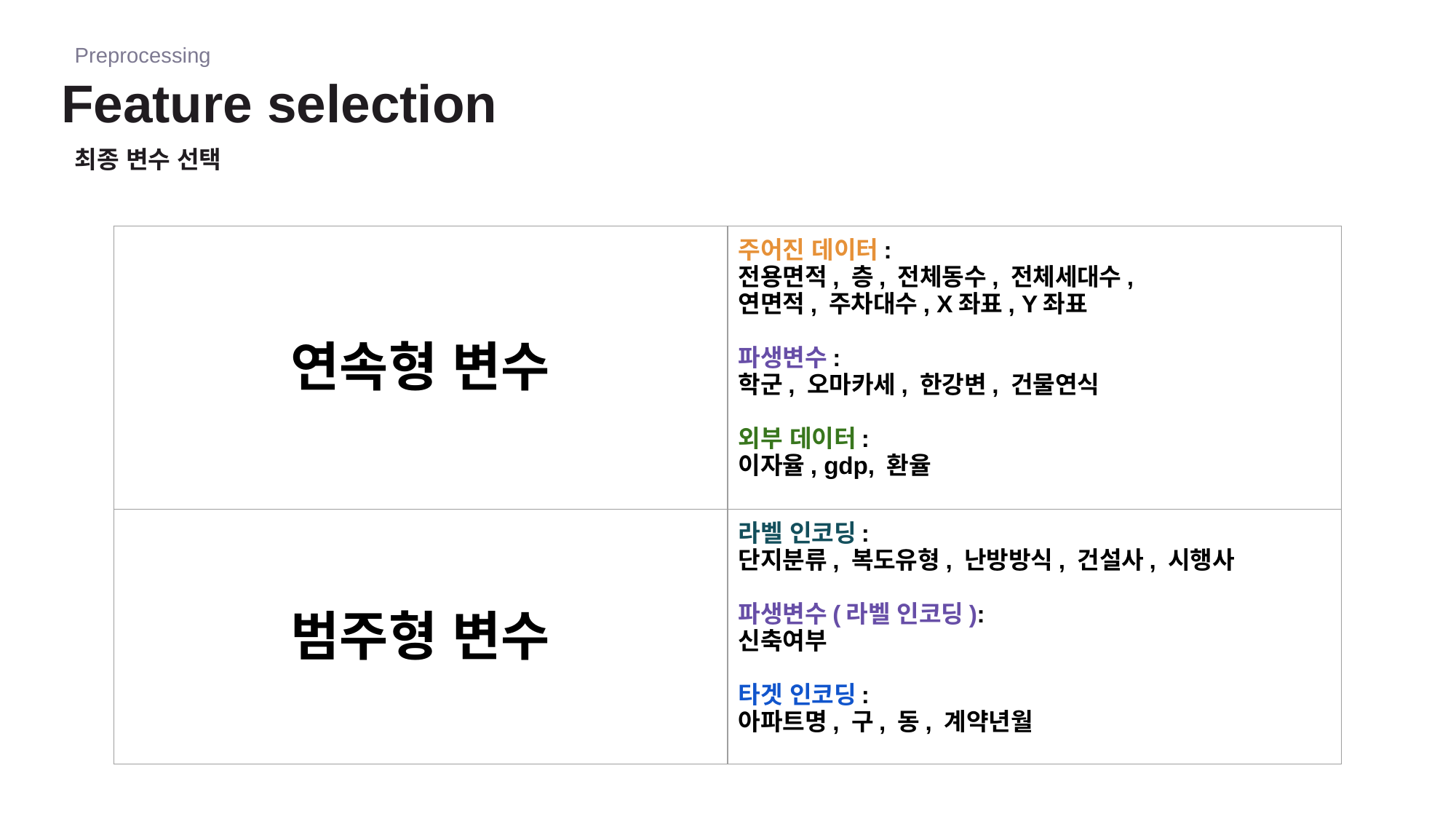

Preprocessing
# Feature selection

최종 변수 선택
| 연속형 변수 | 주어진 데이터: 전용면적, 층, 전체동수, 전체세대수, 연면적, 주차대수, X좌표, Y좌표 파생변수: 학군, 오마카세, 한강변, 건물연식 외부 데이터: 이자율, gdp, 환율 |
| --- | --- |
| 범주형 변수 | 라벨 인코딩: 단지분류, 복도유형, 난방방식, 건설사, 시행사 파생변수(라벨 인코딩): 신축여부 타겟 인코딩: 아파트명, 구, 동, 계약년월 |